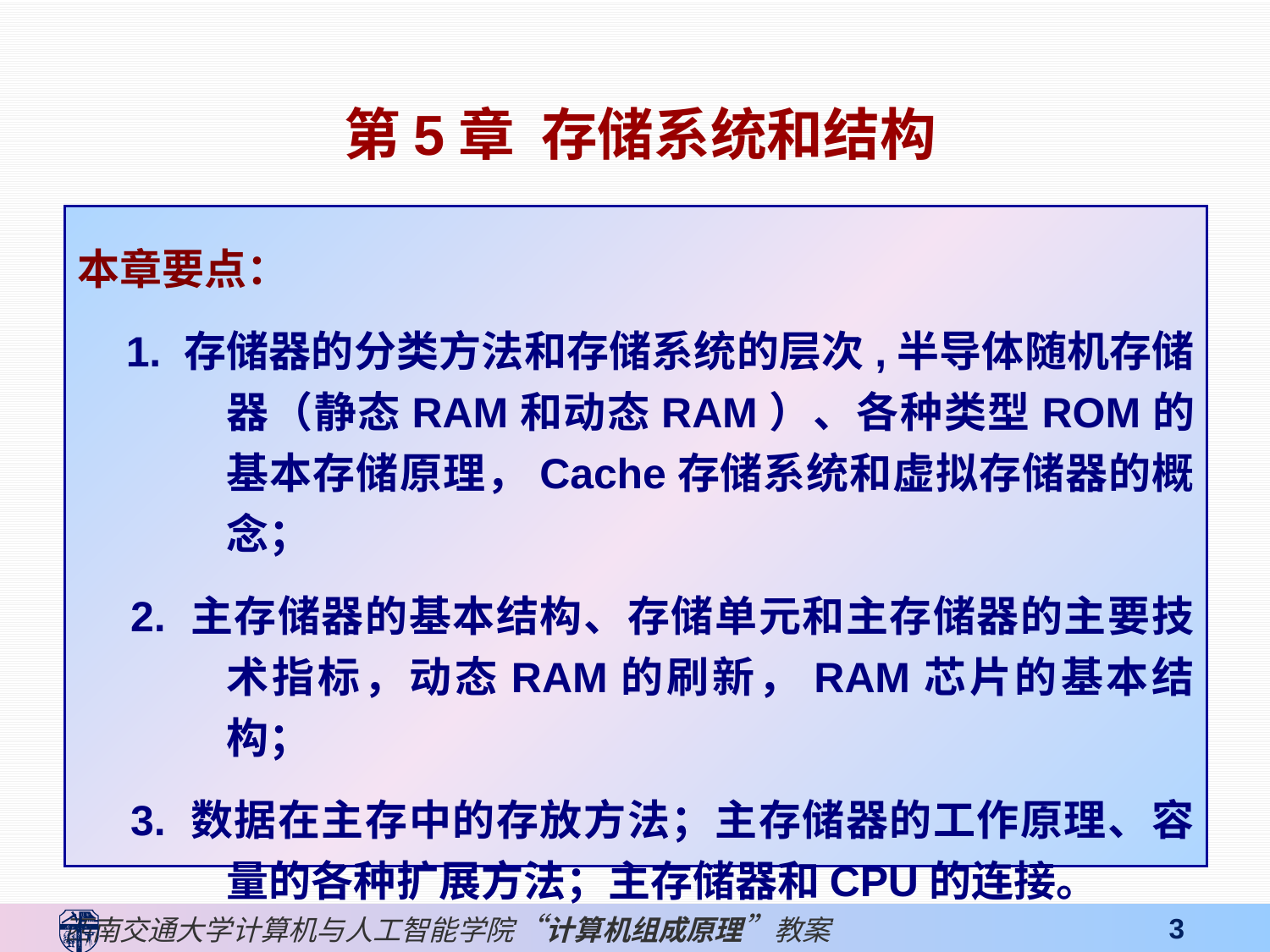

第5章  存储系统和结构
本章要点：
    1. 存储器的分类方法和存储系统的层次,半导体随机存储器（静态RAM和动态RAM）、各种类型ROM的基本存储原理，Cache存储系统和虚拟存储器的概念；
    2. 主存储器的基本结构、存储单元和主存储器的主要技术指标，动态RAM的刷新，RAM芯片的基本结构；
    3. 数据在主存中的存放方法；主存储器的工作原理、容量的各种扩展方法；主存储器和CPU的连接。